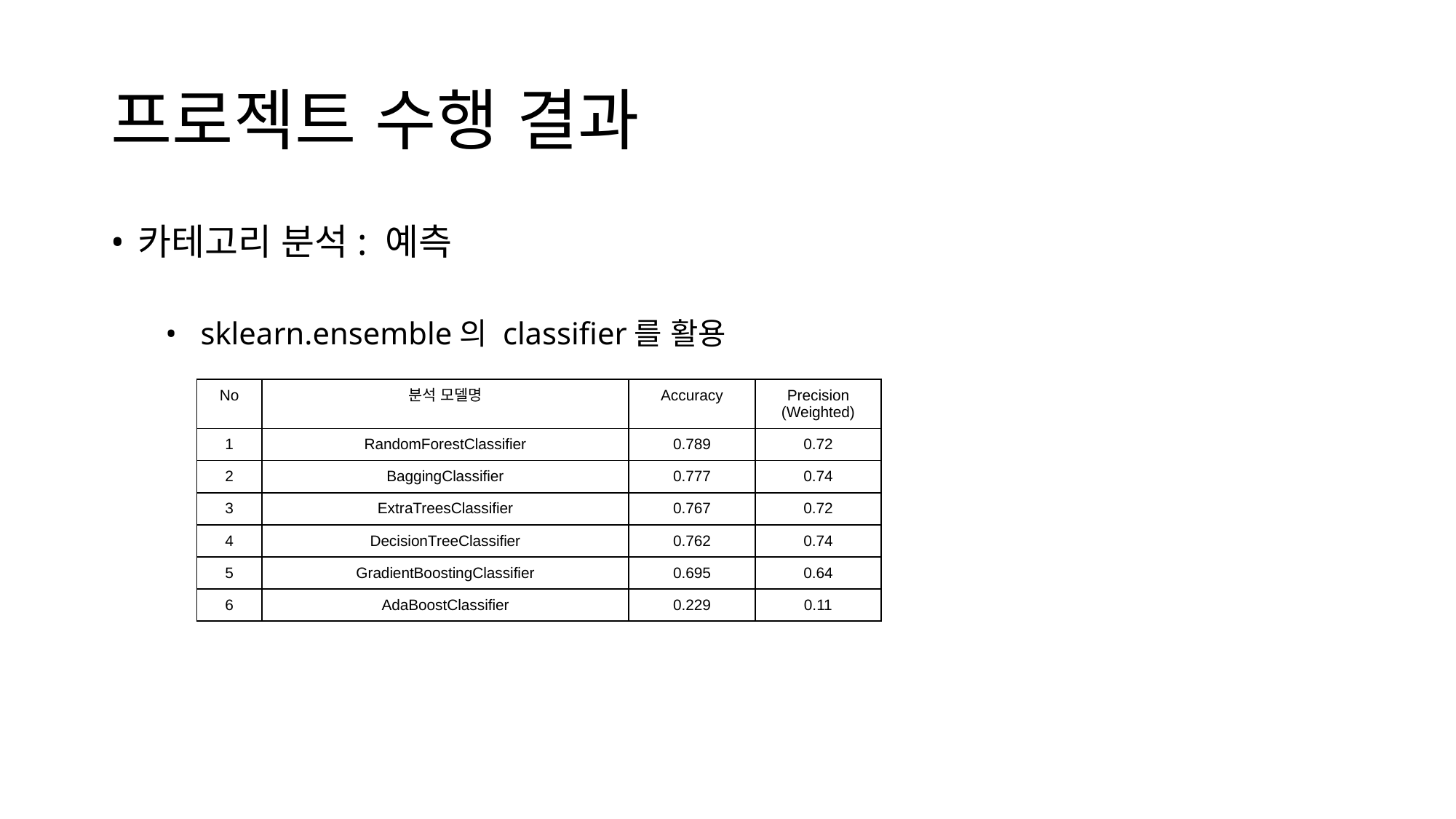

# 프로젝트 수행 결과
카테고리 분석: 예측

 sklearn.ensemble의 classifier를 활용

| No | 분석 모델명 | Accuracy | Precision (Weighted) |
| --- | --- | --- | --- |
| 1 | RandomForestClassifier | 0.789 | 0.72 |
| 2 | BaggingClassifier | 0.777 | 0.74 |
| 3 | ExtraTreesClassifier | 0.767 | 0.72 |
| 4 | DecisionTreeClassifier | 0.762 | 0.74 |
| 5 | GradientBoostingClassifier | 0.695 | 0.64 |
| 6 | AdaBoostClassifier | 0.229 | 0.11 |